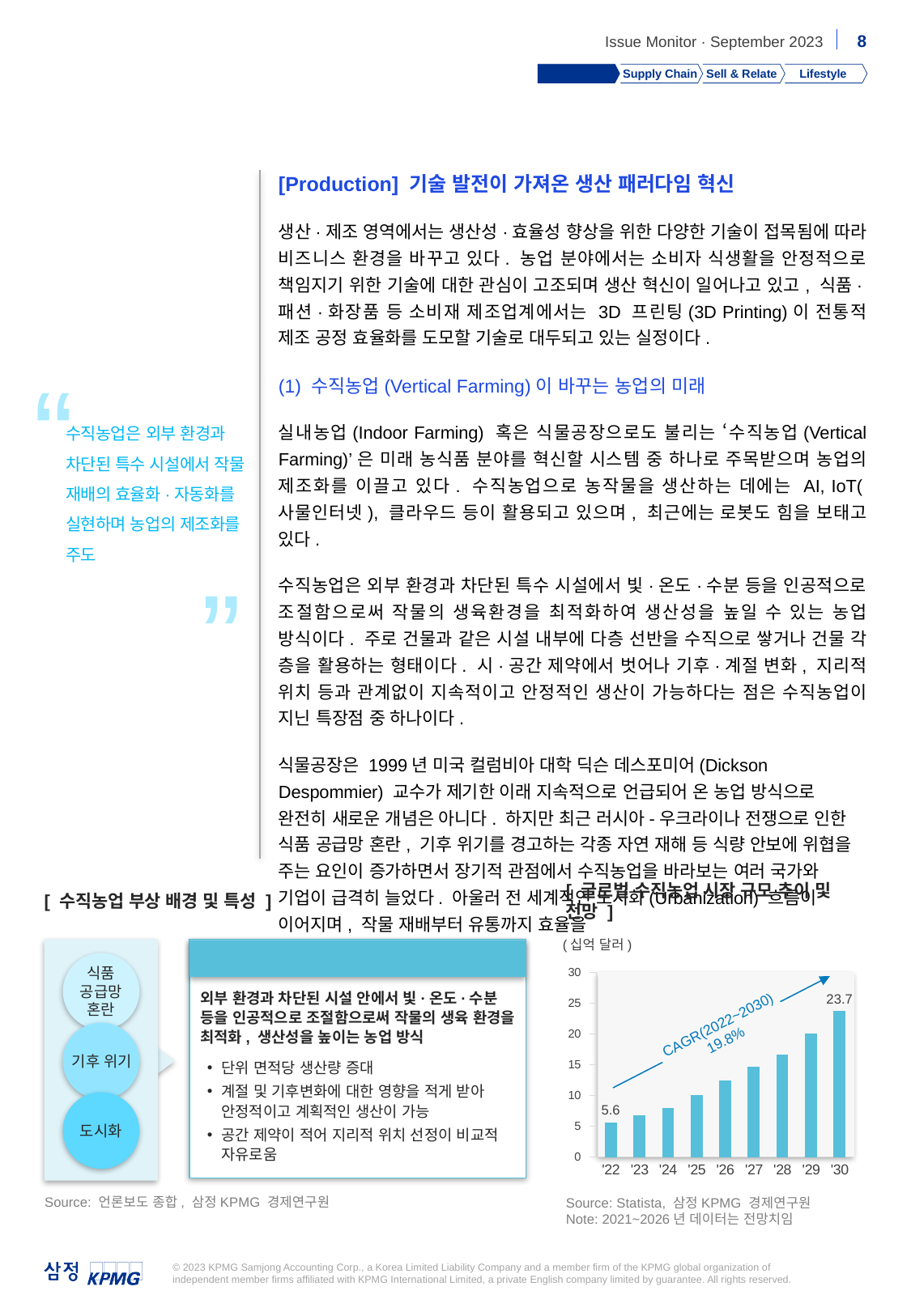

Production

Supply Chain
Sell & Relate
Lifestyle
[Production] 기술 발전이 가져온 생산 패러다임 혁신
생산·제조 영역에서는 생산성·효율성 향상을 위한 다양한 기술이 접목됨에 따라 비즈니스 환경을 바꾸고 있다. 농업 분야에서는 소비자 식생활을 안정적으로 책임지기 위한 기술에 대한 관심이 고조되며 생산 혁신이 일어나고 있고, 식품·패션·화장품 등 소비재 제조업계에서는 3D 프린팅(3D Printing)이 전통적 제조 공정 효율화를 도모할 기술로 대두되고 있는 실정이다.
(1) 수직농업(Vertical Farming)이 바꾸는 농업의 미래
실내농업(Indoor Farming) 혹은 식물공장으로도 불리는 ‘수직농업(Vertical Farming)’은 미래 농식품 분야를 혁신할 시스템 중 하나로 주목받으며 농업의 제조화를 이끌고 있다. 수직농업으로 농작물을 생산하는 데에는 AI, IoT(사물인터넷), 클라우드 등이 활용되고 있으며, 최근에는 로봇도 힘을 보태고 있다.
수직농업은 외부 환경과 차단된 특수 시설에서 빛·온도·수분 등을 인공적으로 조절함으로써 작물의 생육환경을 최적화하여 생산성을 높일 수 있는 농업 방식이다. 주로 건물과 같은 시설 내부에 다층 선반을 수직으로 쌓거나 건물 각 층을 활용하는 형태이다. 시·공간 제약에서 벗어나 기후·계절 변화, 지리적 위치 등과 관계없이 지속적이고 안정적인 생산이 가능하다는 점은 수직농업이 지닌 특장점 중 하나이다.
식물공장은 1999년 미국 컬럼비아 대학 딕슨 데스포미어(Dickson Despommier) 교수가 제기한 이래 지속적으로 언급되어 온 농업 방식으로 완전히 새로운 개념은 아니다. 하지만 최근 러시아-우크라이나 전쟁으로 인한 식품 공급망 혼란, 기후 위기를 경고하는 각종 자연 재해 등 식량 안보에 위협을 주는 요인이 증가하면서 장기적 관점에서 수직농업을 바라보는 여러 국가와 기업이 급격히 늘었다. 아울러 전 세계적인 도시화(Urbanization) 흐름이 이어지며, 작물 재배부터 유통까지 효율을
“
수직농업은 외부 환경과 차단된 특수 시설에서 작물 재배의 효율화·자동화를 실현하며 농업의 제조화를 주도
”
[ 수직농업 부상 배경 및 특성 ]
[ 글로벌 수직농업 시장 규모 추이 및 전망 ]
(십억 달러)

식품 공급망
혼란

도시화

기후 위기

수직농업(Vertical Farming)

### Chart

| Category | Global vertical farming market projection (2022-2032) |
|---|---|
| '22 | 5.6 |
| '23 | 6.8 |
| '24 | 8.0 |
| '25 | 10.1 |
| '26 | 12.5 |
| '27 | 14.7 |
| '28 | 16.6 |
| '29 | 20.1 |
| '30 | 23.7 |
외부 환경과 차단된 시설 안에서 빛·온도·수분 등을 인공적으로 조절함으로써 작물의 생육 환경을 최적화, 생산성을 높이는 농업 방식
단위 면적당 생산량 증대
계절 및 기후변화에 대한 영향을 적게 받아 안정적이고 계획적인 생산이 가능
공간 제약이 적어 지리적 위치 선정이 비교적 자유로움
CAGR(2022~2030) 19.8%
Source: 언론보도 종합, 삼정KPMG 경제연구원
Source: Statista, 삼정KPMG 경제연구원
Note: 2021~2026년 데이터는 전망치임